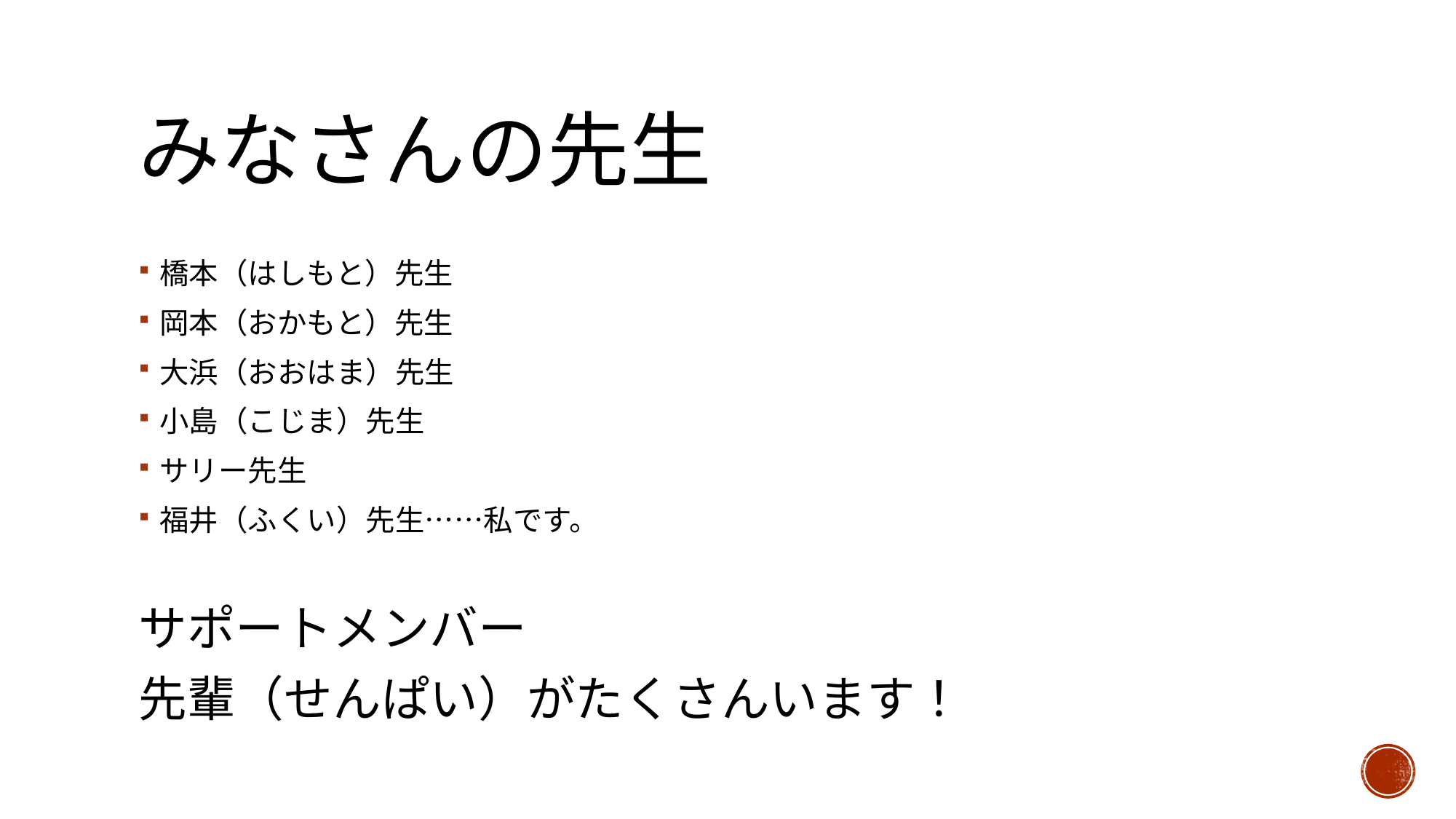

# みなさんの先生
橋本（はしもと）先生
岡本（おかもと）先生
大浜（おおはま）先生
小島（こじま）先生
サリー先生
福井（ふくい）先生……私です。

サポートメンバー
先輩（せんぱい）がたくさんいます！